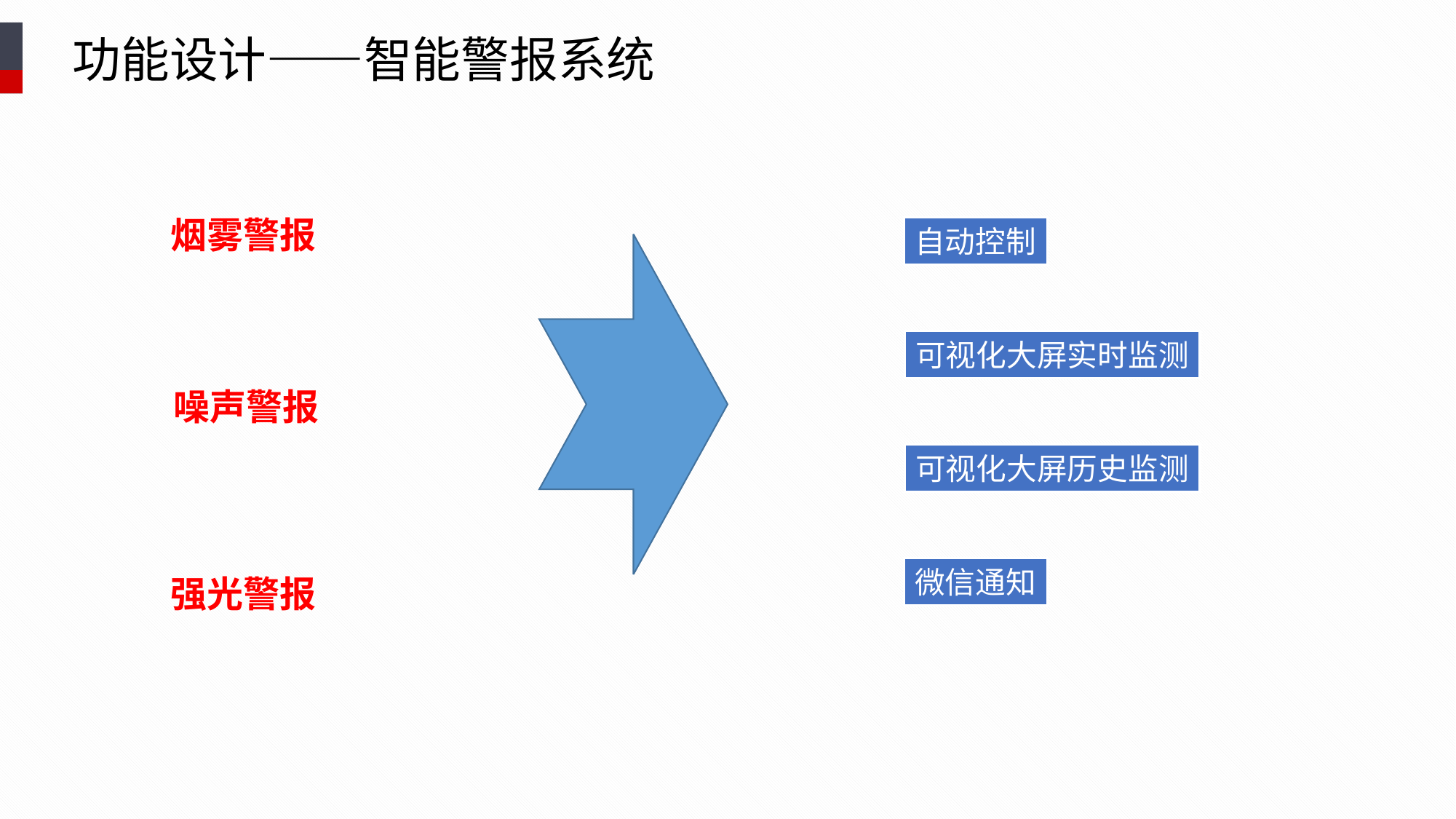

功能设计——智能警报系统
烟雾警报
自动控制

可视化大屏实时监测
噪声警报
可视化大屏历史监测
微信通知
强光警报